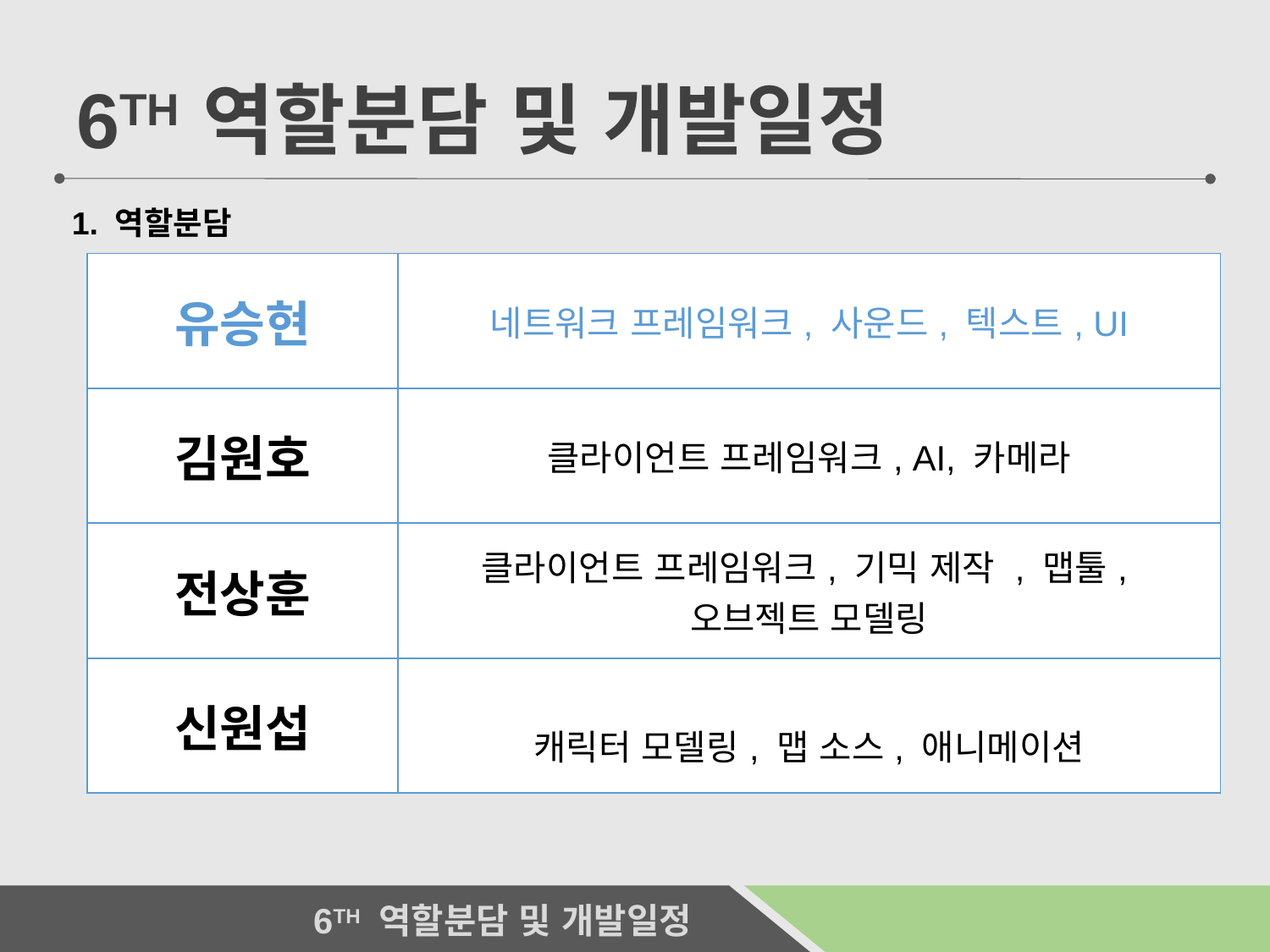

6TH 역할분담 및 개발일정
1. 역할분담
| 유승현 | 네트워크 프레임워크, 사운드, 텍스트, UI |
| --- | --- |
| 김원호 | 클라이언트 프레임워크, AI, 카메라 |
| 전상훈 | 클라이언트 프레임워크, 기믹 제작 , 맵툴, 오브젝트 모델링 |
| 신원섭 | 캐릭터 모델링, 맵 소스, 애니메이션 |
26

 6TH 역할분담 및 개발일정